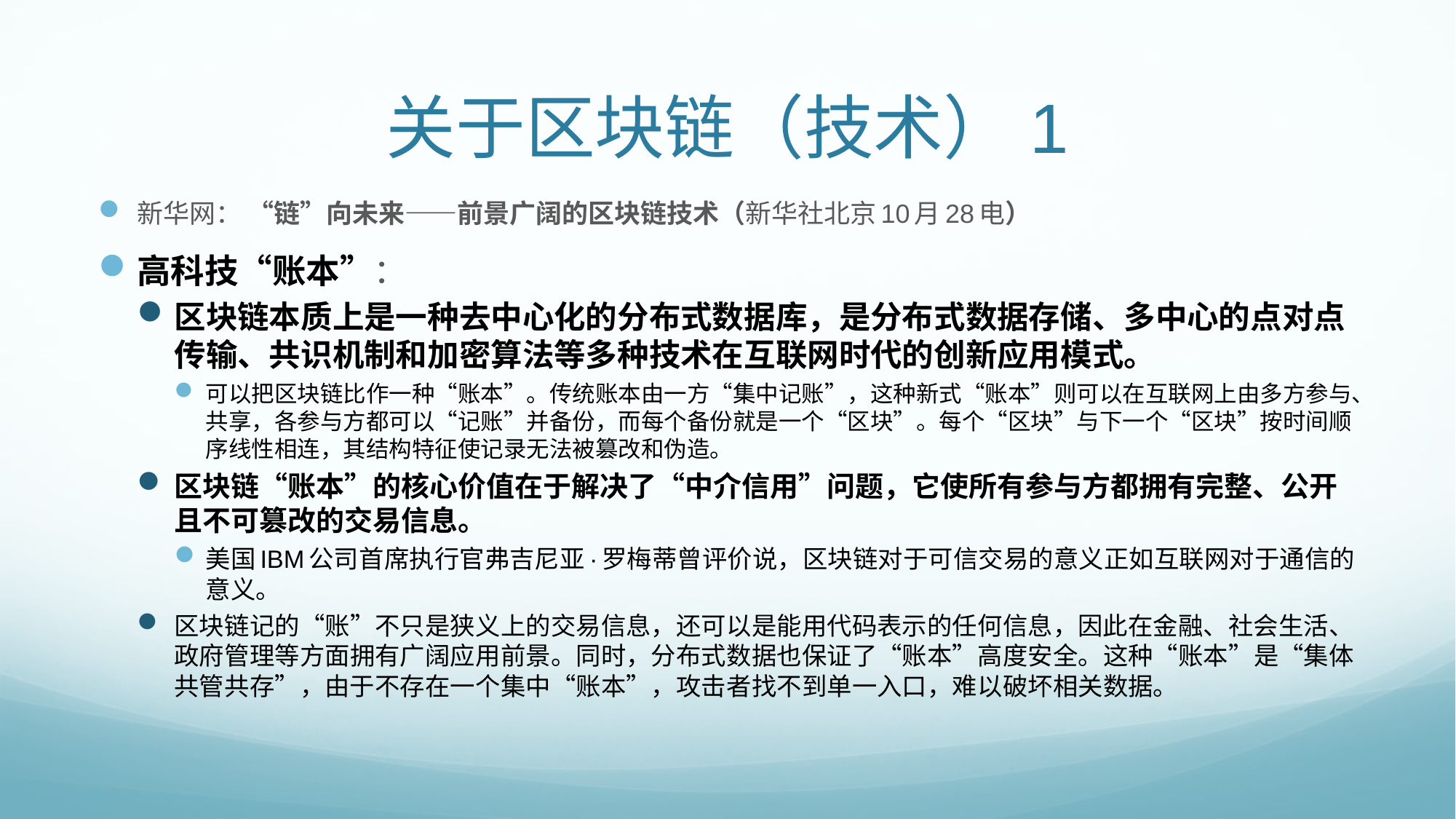

# 关于区块链（技术）1
新华网： “链”向未来——前景广阔的区块链技术（新华社北京10月28电）
高科技“账本”：
区块链本质上是一种去中心化的分布式数据库，是分布式数据存储、多中心的点对点传输、共识机制和加密算法等多种技术在互联网时代的创新应用模式。
可以把区块链比作一种“账本”。传统账本由一方“集中记账”，这种新式“账本”则可以在互联网上由多方参与、共享，各参与方都可以“记账”并备份，而每个备份就是一个“区块”。每个“区块”与下一个“区块”按时间顺序线性相连，其结构特征使记录无法被篡改和伪造。
区块链“账本”的核心价值在于解决了“中介信用”问题，它使所有参与方都拥有完整、公开且不可篡改的交易信息。
美国IBM公司首席执行官弗吉尼亚·罗梅蒂曾评价说，区块链对于可信交易的意义正如互联网对于通信的意义。
区块链记的“账”不只是狭义上的交易信息，还可以是能用代码表示的任何信息，因此在金融、社会生活、政府管理等方面拥有广阔应用前景。同时，分布式数据也保证了“账本”高度安全。这种“账本”是“集体共管共存”，由于不存在一个集中“账本”，攻击者找不到单一入口，难以破坏相关数据。